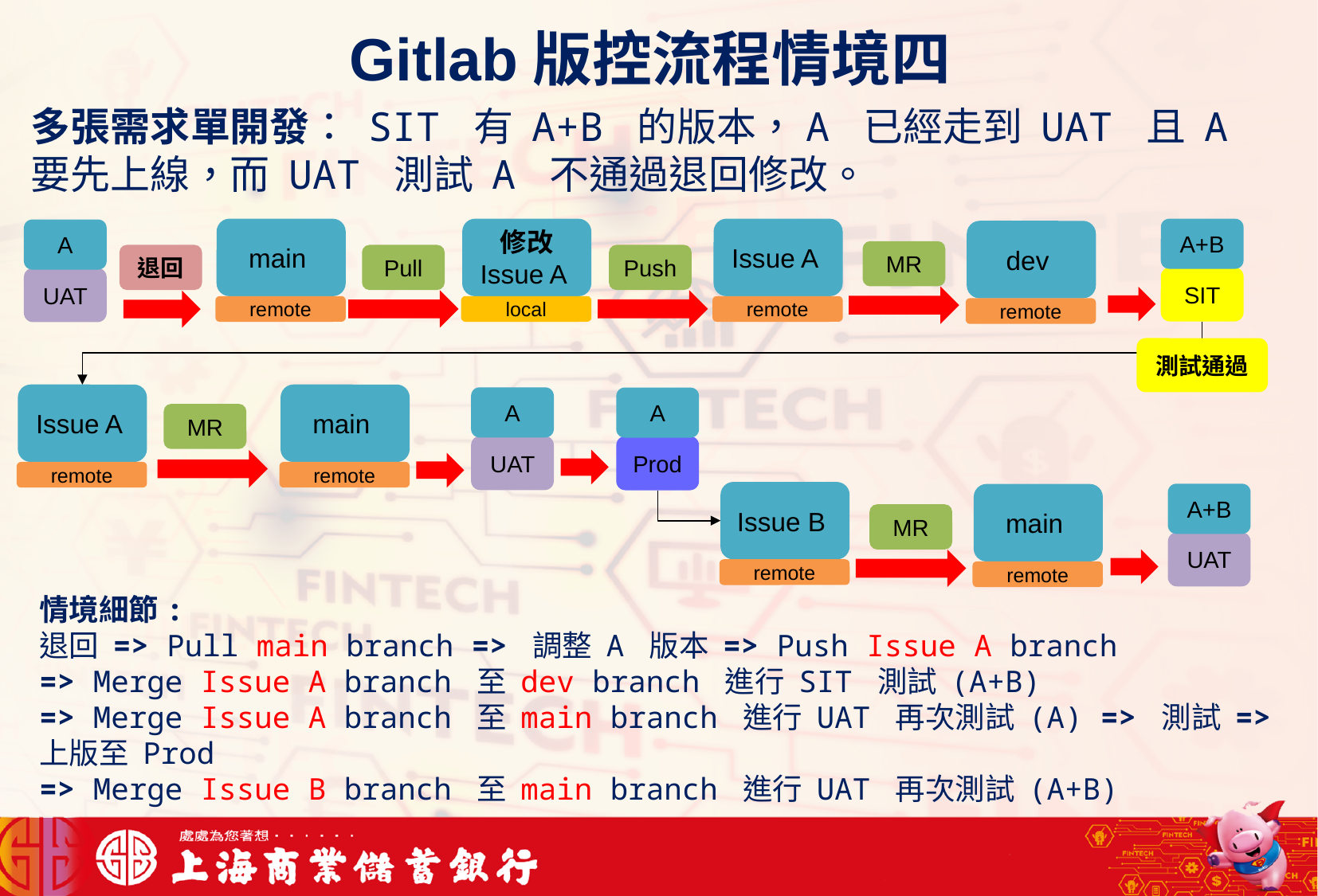

Gitlab版控流程情境四
多張需求單開發： SIT 有 A+B 的版本，A 已經走到 UAT 且 A 要先上線，而 UAT 測試 A 不通過退回修改。
main
修改
Issue A
Issue A
A+B
A
dev
MR
退回
Pull
Push
SIT
UAT

remote
local
remote
remote
測試通過
Issue A
main
A
A
MR
UAT
Prod

remote
remote
Issue B
A+B
main
MR
UAT

remote
remote
情境細節:
退回 => Pull main branch => 調整 A 版本 => Push Issue A branch
=> Merge Issue A branch 至 dev branch 進行 SIT 測試 (A+B)
=> Merge Issue A branch 至 main branch 進行 UAT 再次測試 (A) => 測試 => 上版至 Prod
=> Merge Issue B branch 至 main branch 進行 UAT 再次測試 (A+B)